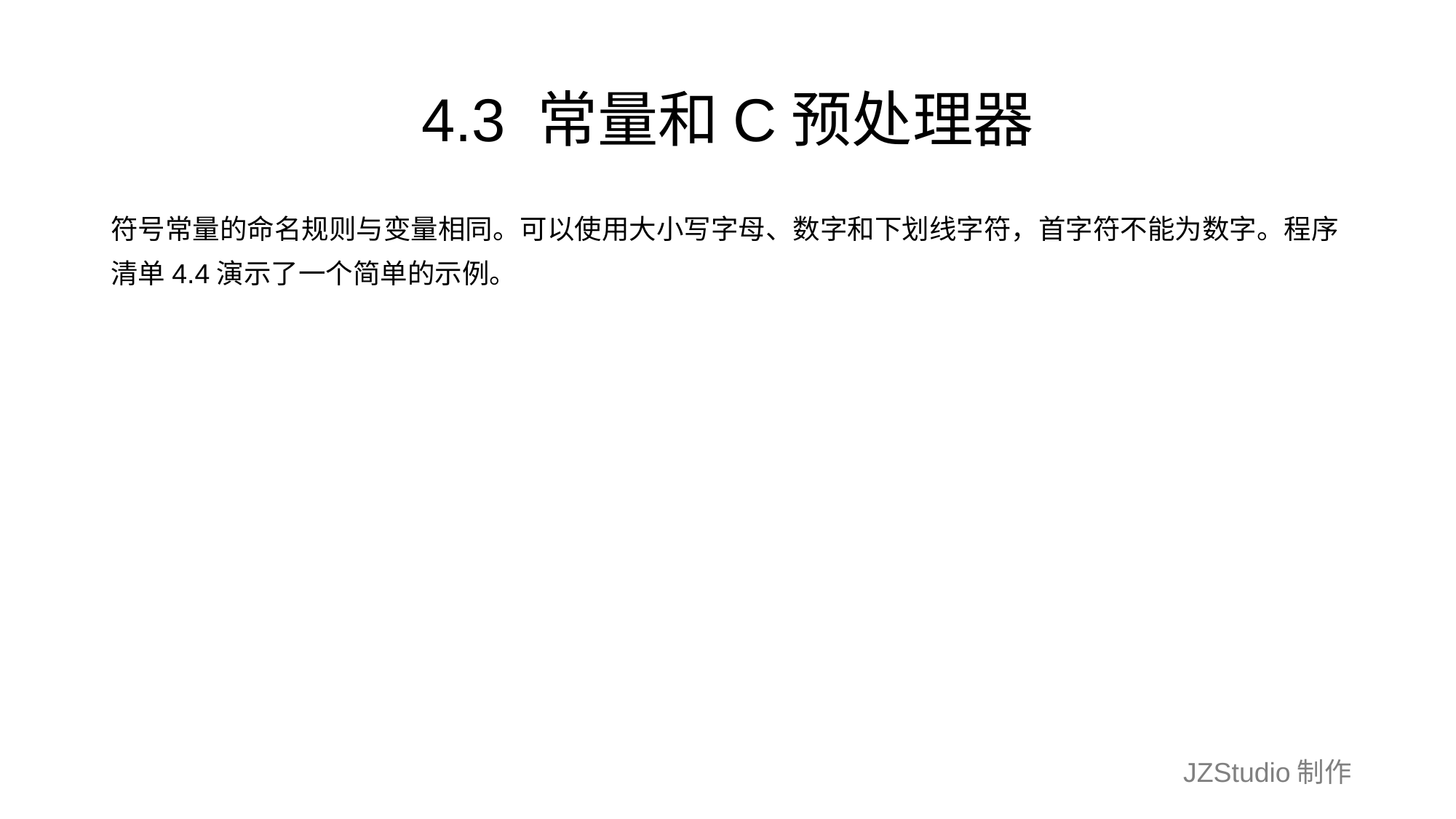

# 4.3 常量和C预处理器
符号常量的命名规则与变量相同。可以使用大小写字母、数字和下划线字符，首字符不能为数字。程序
清单4.4演示了一个简单的示例。